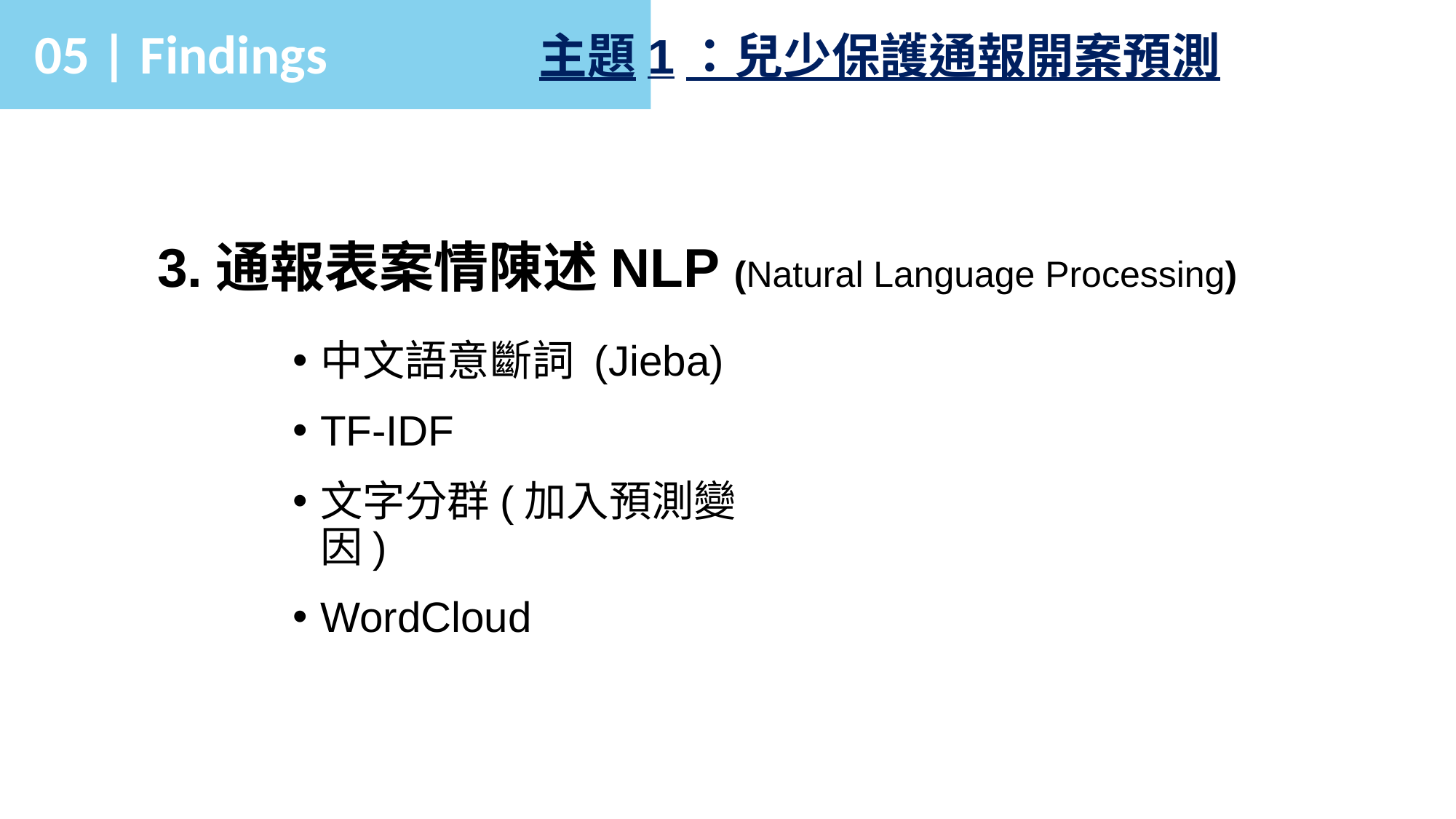

05 | Findings
主題1：兒少保護通報開案預測
3.通報表案情陳述NLP (Natural Language Processing)
中文語意斷詞 (Jieba)
TF-IDF
文字分群(加入預測變因)
WordCloud